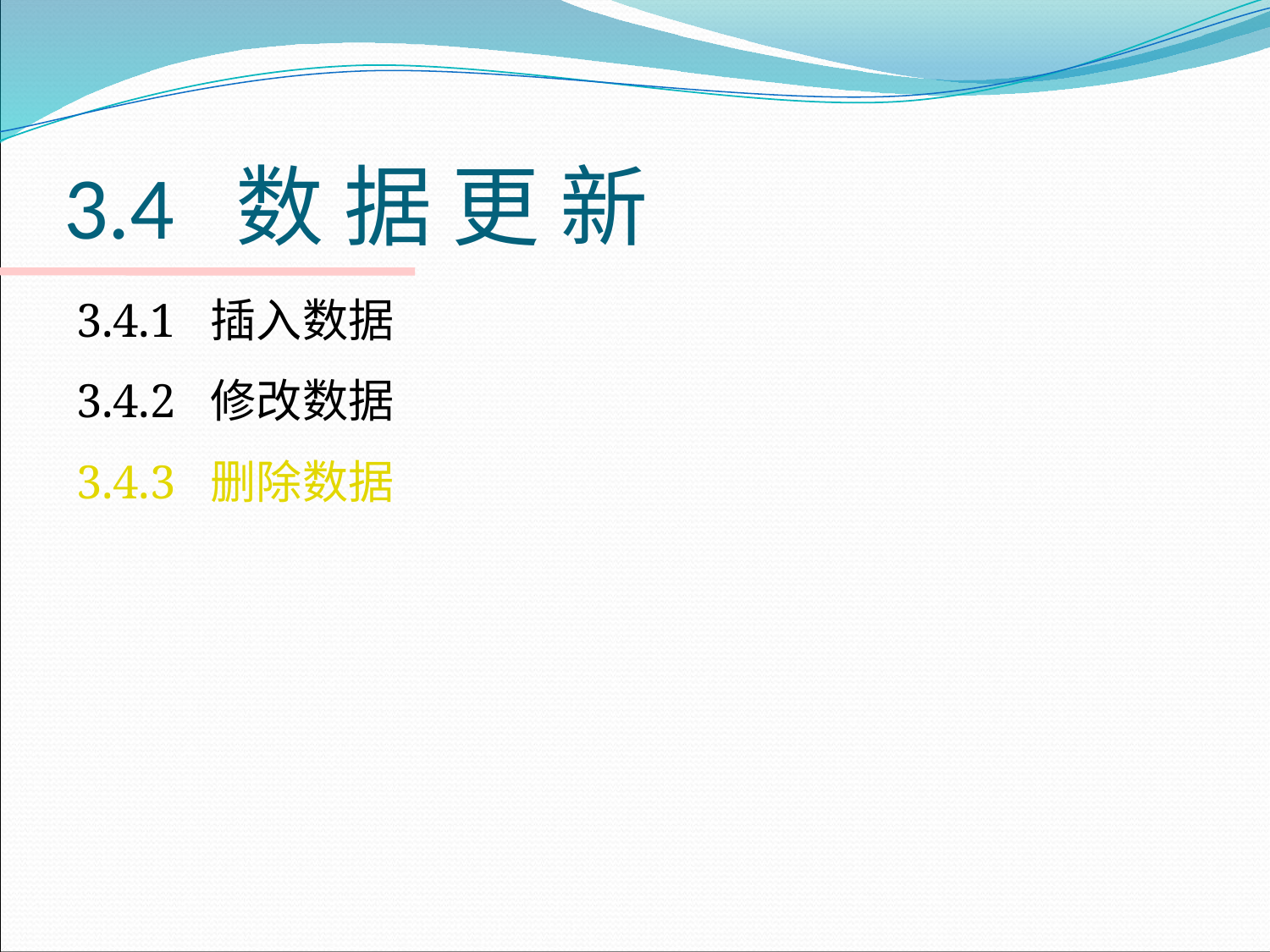

# 3.4  数 据 更 新
3.4.1  插入数据
3.4.2  修改数据
3.4.3  删除数据

368